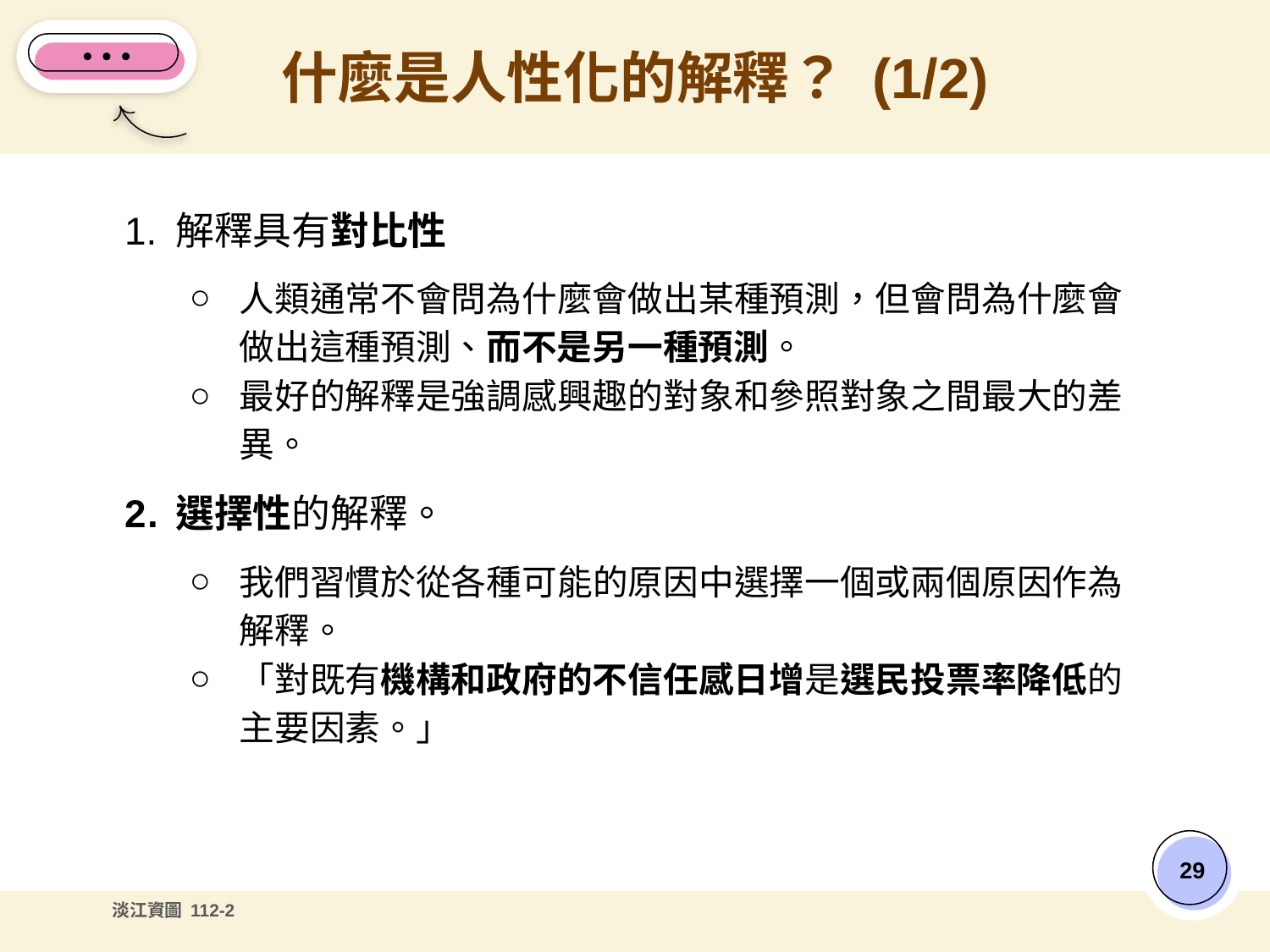

# 什麼是人性化的解釋？ (1/2)
解釋具有對比性
⼈類通常不會問為什麼會做出某種預測，但會問為什麼會做出這種預測、⽽不是另⼀種預測。
最好的解釋是強調感興趣的對象和參照對象之間最⼤的差異。
選擇性的解釋。
我們習慣於從各種可能的原因中選擇⼀個或兩個原因作為解釋。
「對既有機構和政府的不信任感⽇增是選民投票率降低的主要因素。」
29